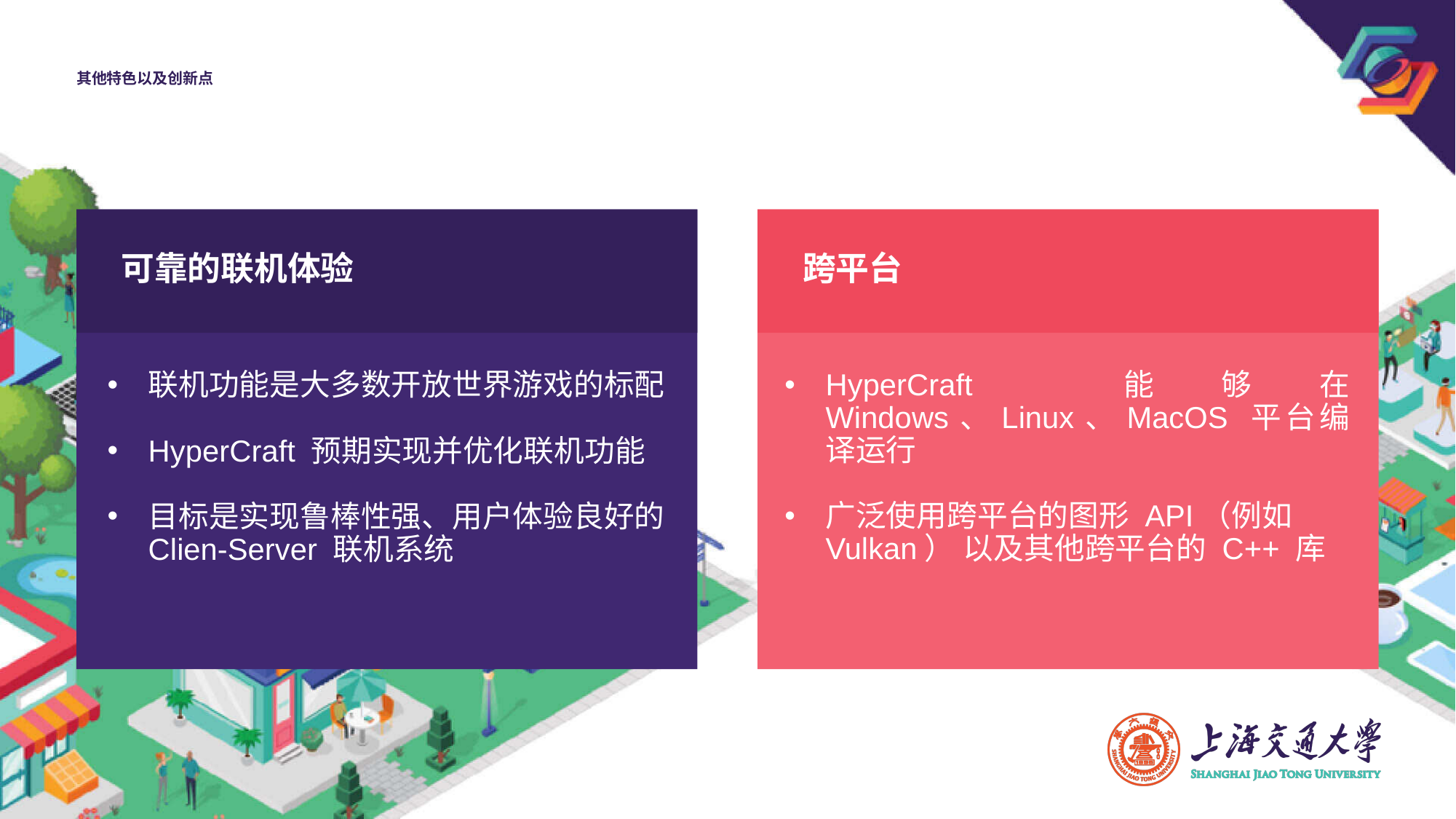

# 其他特色以及创新点
可靠的联机体验
跨平台
联机功能是大多数开放世界游戏的标配

HyperCraft 预期实现并优化联机功能

目标是实现鲁棒性强、用户体验良好的Clien-Server 联机系统
HyperCraft 能够在 Windows、Linux、MacOS 平台编译运行

广泛使用跨平台的图形 API（例如Vulkan） 以及其他跨平台的 C++ 库